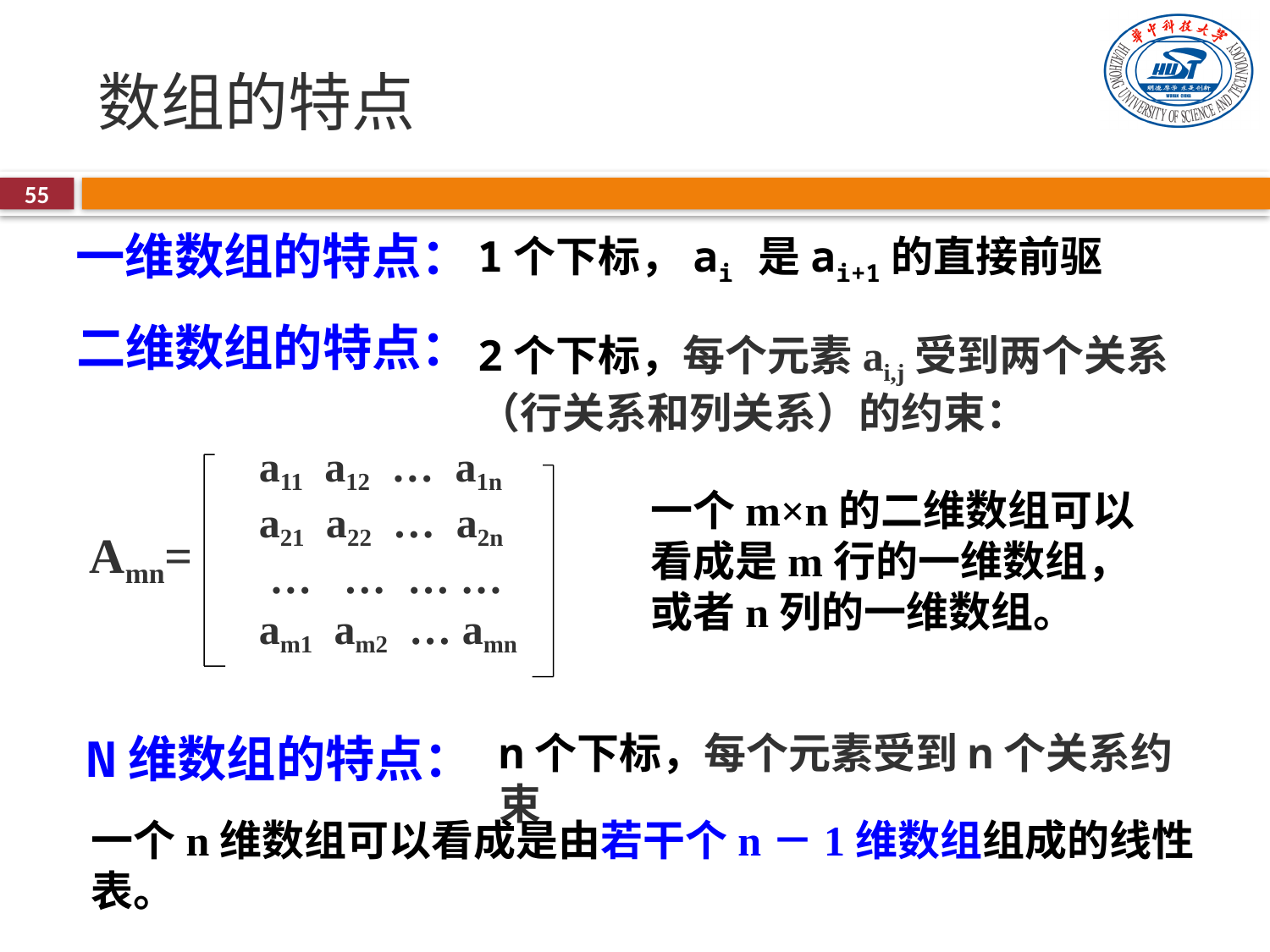

# 数组的特点
55
一维数组的特点：
1个下标，ai 是ai+1的直接前驱
二维数组的特点：
2个下标，每个元素ai,j受到两个关系（行关系和列关系）的约束：
                        a11  a12  …  a1n
                        a21  a22  …  a2n
                         …   …  … …
                        am1  am2  … amn

Amn=

一个m×n的二维数组可以看成是m行的一维数组，或者n列的一维数组。
N维数组的特点：
n个下标，每个元素受到n个关系约束
一个n维数组可以看成是由若干个n－1维数组组成的线性表。